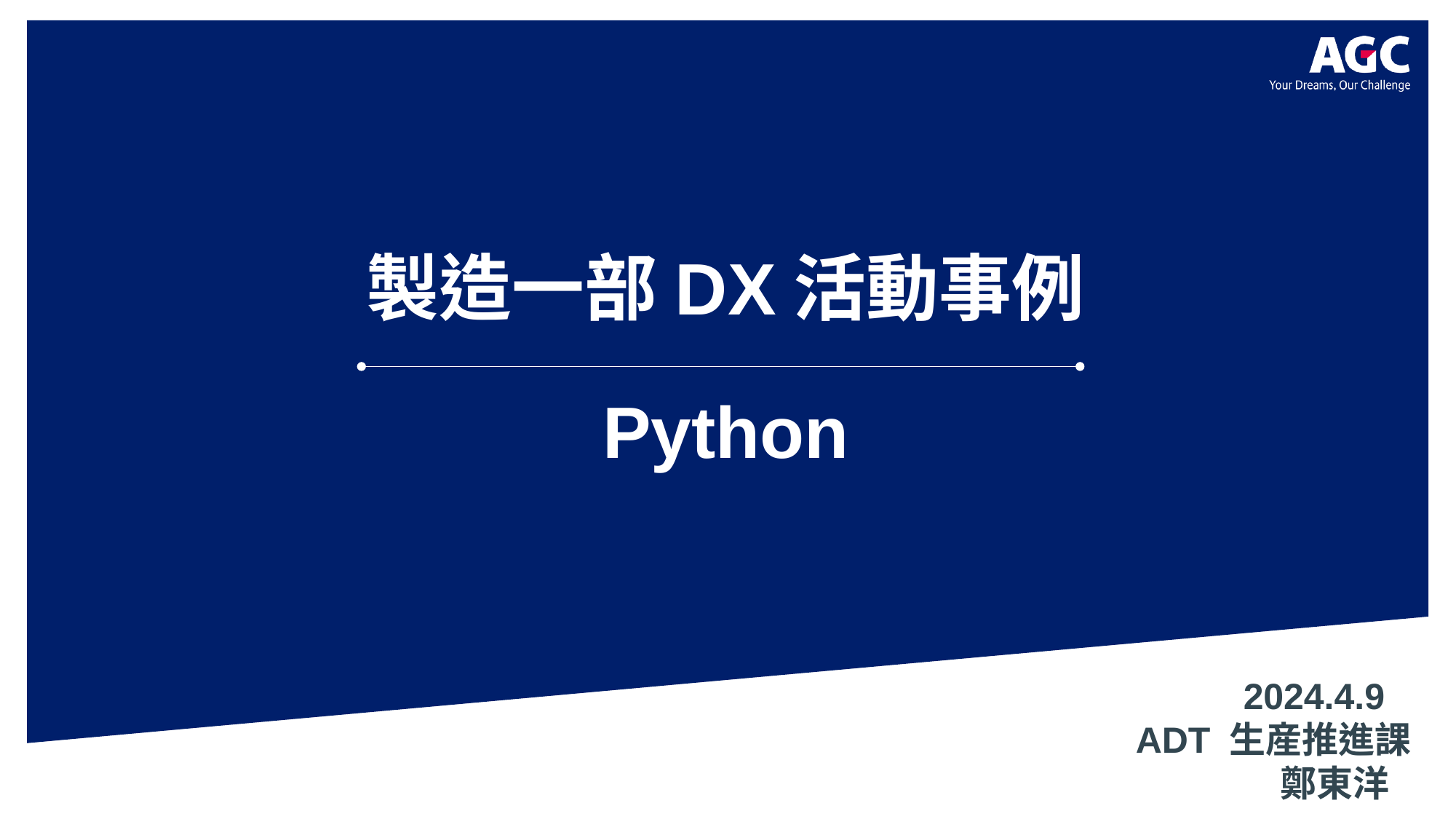

# 製造一部DX活動事例 Python
        2024.4.9
ADT 生産推進課
              鄭東洋